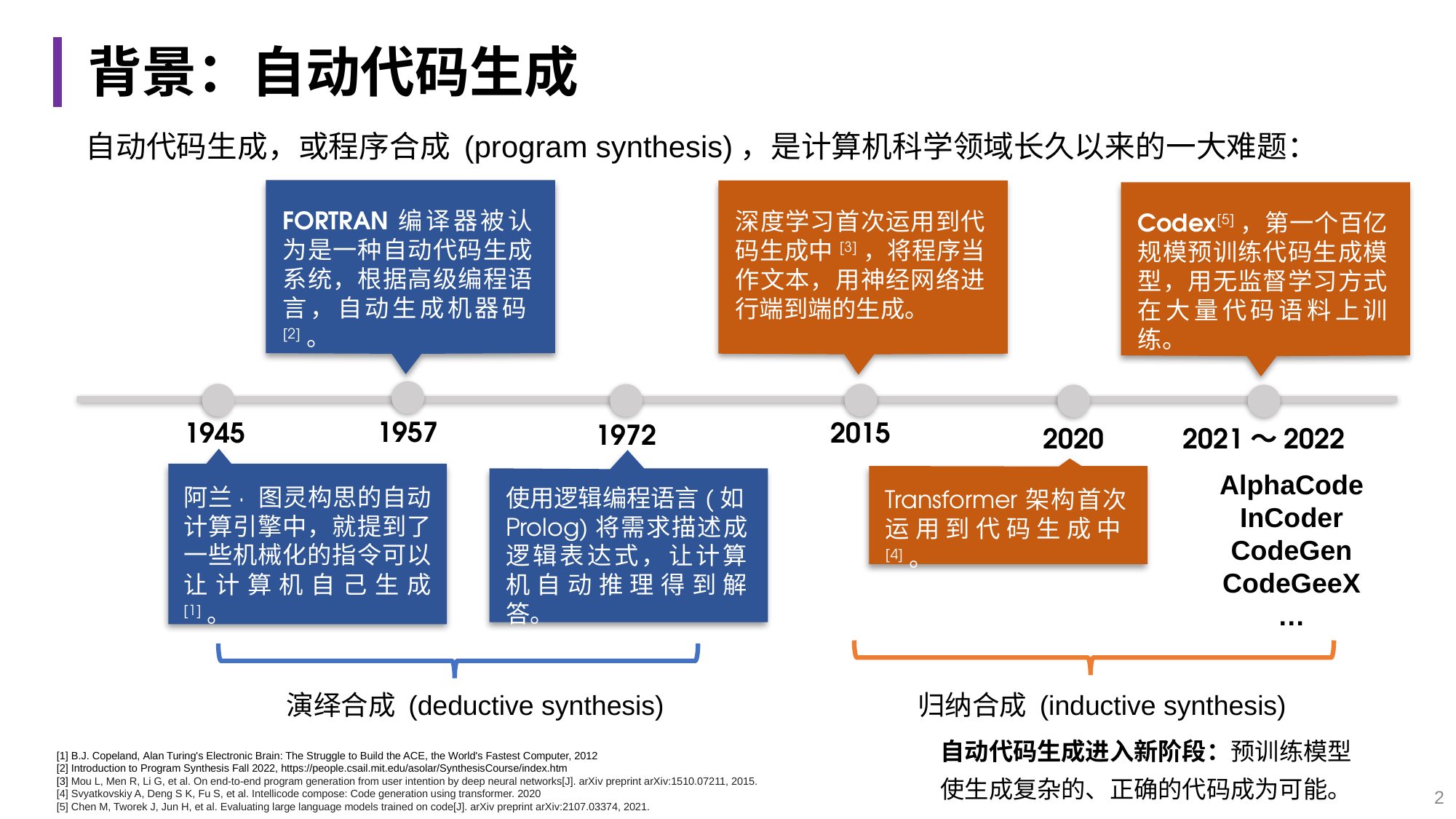

# 背景：自动代码生成
自动代码生成，或程序合成 (program synthesis)，是计算机科学领域长久以来的一大难题：

FORTRAN编译器被认为是一种自动代码生成系统，根据高级编程语言，自动生成机器码[2]。
深度学习首次运用到代码生成中[3]，将程序当作文本，用神经网络进行端到端的生成。
Codex[5]，第一个百亿规模预训练代码生成模型，用无监督学习方式在大量代码语料上训练。

1957
2015
1945
1972
2020
2021～2022

AlphaCode
InCoder
CodeGen
CodeGeeX
…
阿兰· 图灵构思的自动计算引擎中，就提到了一些机械化的指令可以让计算机自己生成 [1]。
使用逻辑编程语言(如Prolog)将需求描述成逻辑表达式，让计算机自动推理得到解答。
Transformer架构首次运用到代码生成中[4]。
演绎合成 (deductive synthesis)
归纳合成 (inductive synthesis)
自动代码生成进入新阶段：预训练模型使生成复杂的、正确的代码成为可能。
[1] B.J. Copeland, Alan Turing's Electronic Brain: The Struggle to Build the ACE, the World's Fastest Computer, 2012
[2] Introduction to Program Synthesis Fall 2022, https://people.csail.mit.edu/asolar/SynthesisCourse/index.htm
[3] Mou L, Men R, Li G, et al. On end-to-end program generation from user intention by deep neural networks[J]. arXiv preprint arXiv:1510.07211, 2015.
[4] Svyatkovskiy A, Deng S K, Fu S, et al. Intellicode compose: Code generation using transformer. 2020
[5] Chen M, Tworek J, Jun H, et al. Evaluating large language models trained on code[J]. arXiv preprint arXiv:2107.03374, 2021.
2